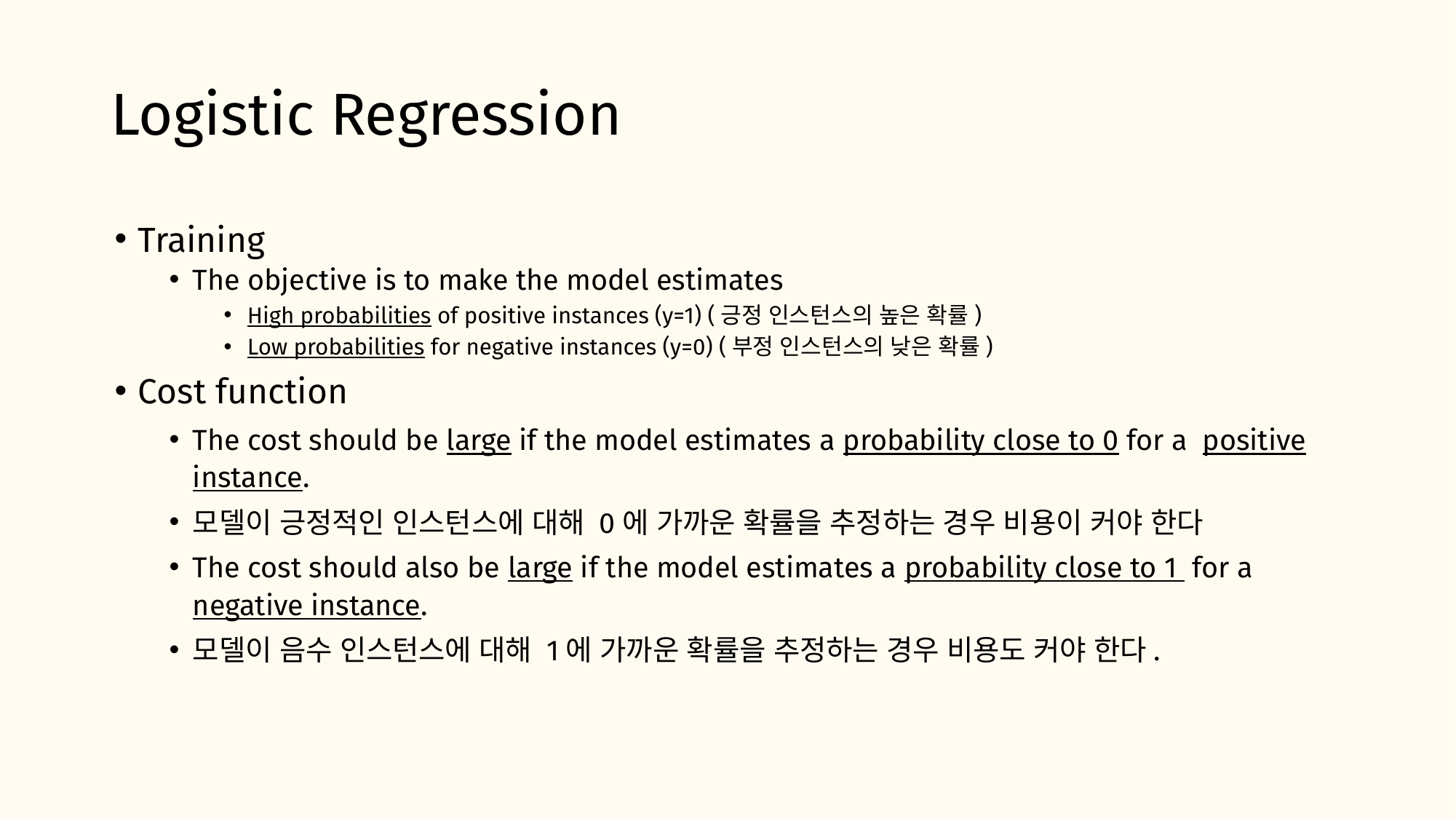

# Logistic Regression
Training
The objective is to make the model estimates
High probabilities of positive instances (y=1) (긍정 인스턴스의 높은 확률)
Low probabilities for negative instances (y=0) (부정 인스턴스의 낮은 확률)
Cost function
The cost should be large if the model estimates a probability close to 0 for a  positive instance.
모델이 긍정적인 인스턴스에 대해 0에 가까운 확률을 추정하는 경우 비용이 커야 한다
The cost should also be large if the model estimates a probability close to 1  for a negative instance.
모델이 음수 인스턴스에 대해 1에 가까운 확률을 추정하는 경우 비용도 커야 한다.